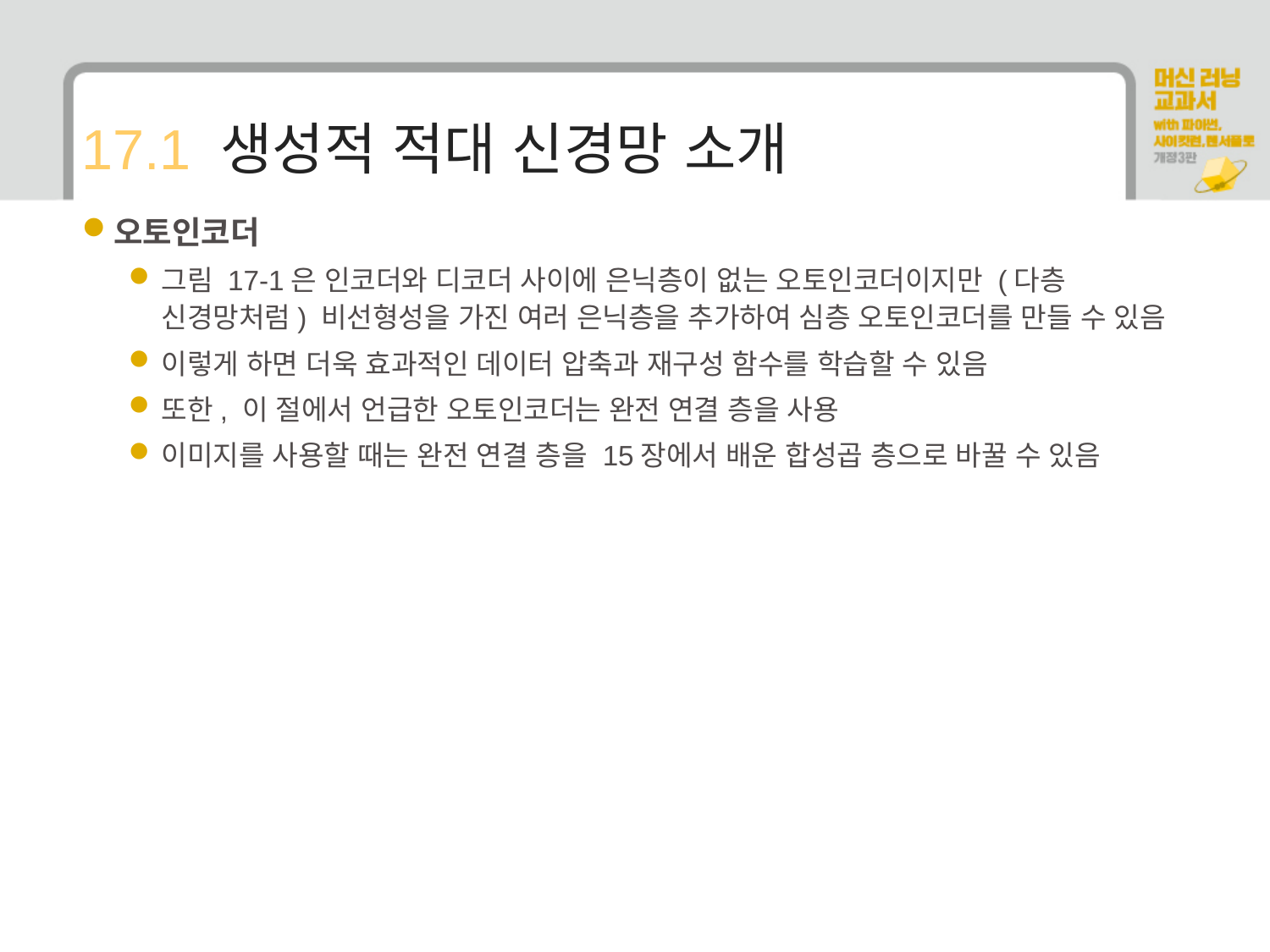

# 17.1 생성적 적대 신경망 소개
오토인코더
그림 17-1은 인코더와 디코더 사이에 은닉층이 없는 오토인코더이지만 (다층 신경망처럼) 비선형성을 가진 여러 은닉층을 추가하여 심층 오토인코더를 만들 수 있음
이렇게 하면 더욱 효과적인 데이터 압축과 재구성 함수를 학습할 수 있음
또한, 이 절에서 언급한 오토인코더는 완전 연결 층을 사용
이미지를 사용할 때는 완전 연결 층을 15장에서 배운 합성곱 층으로 바꿀 수 있음